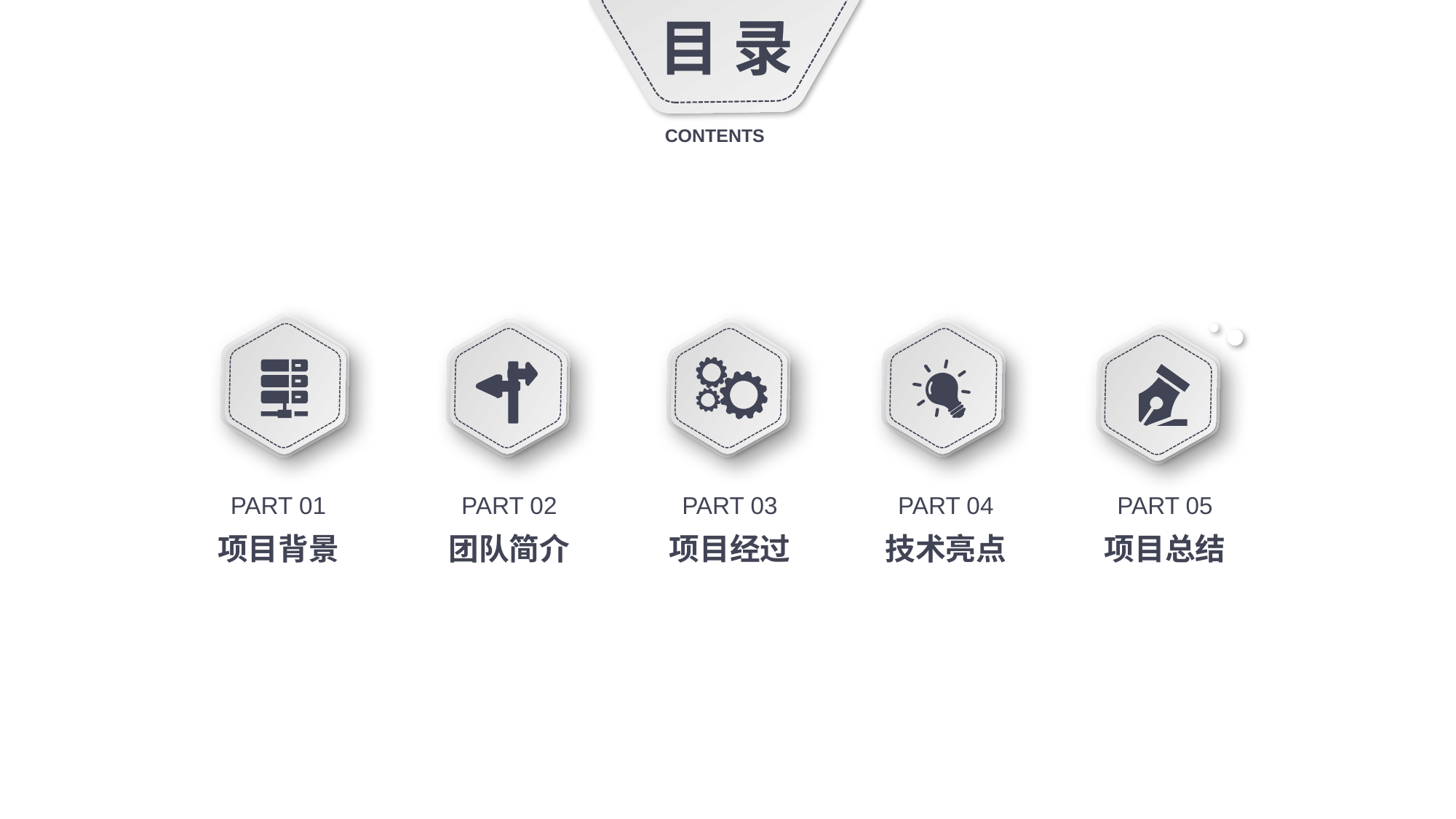

目 录
CONTENTS

PART 01
项目背景
PART 02
团队简介
PART 03
项目经过
PART 04
技术亮点
PART 05
项目总结